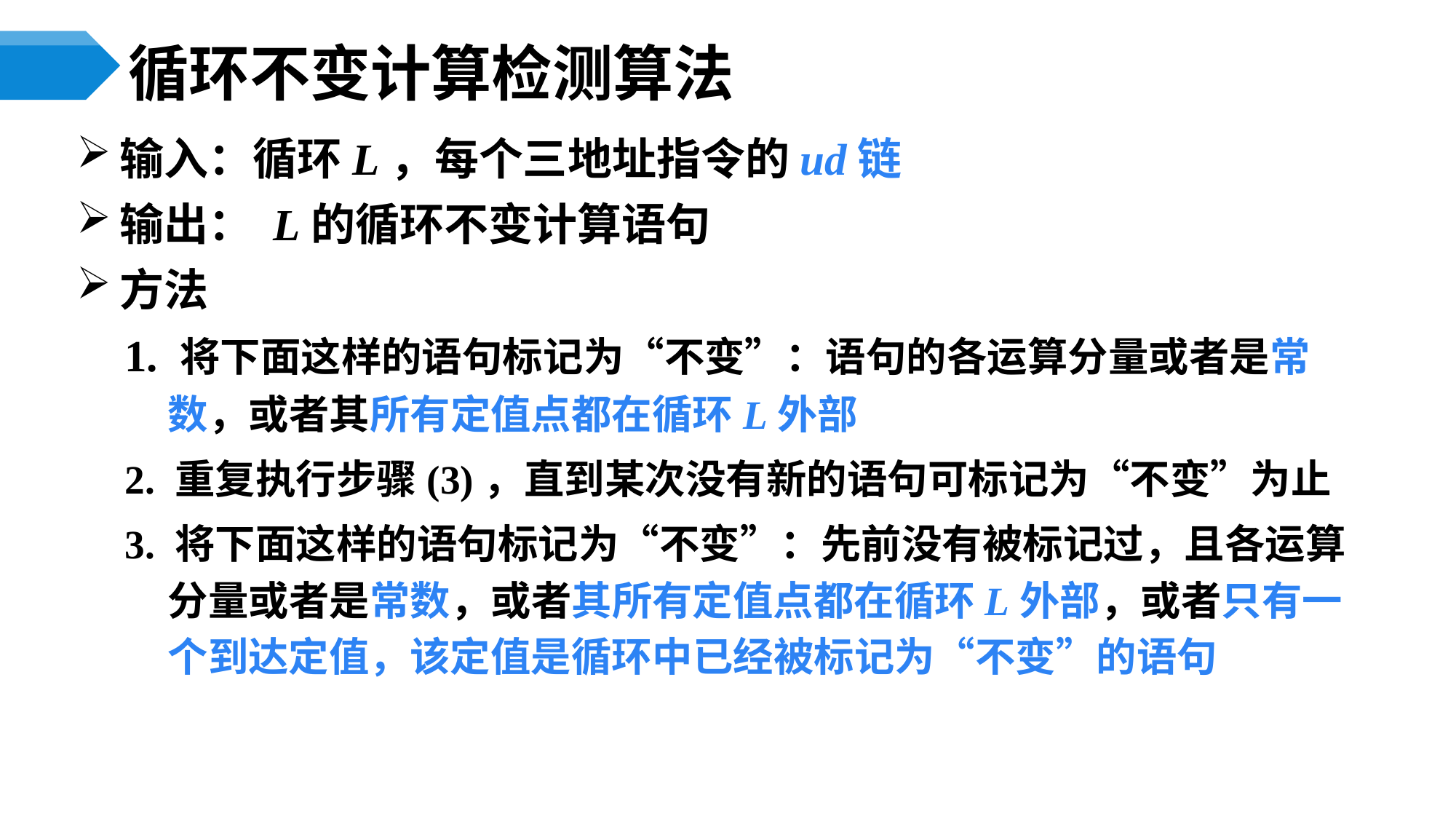

# 循环不变计算检测算法
输入：循环L，每个三地址指令的ud链
输出： L的循环不变计算语句
方法
1. 将下面这样的语句标记为“不变”：语句的各运算分量或者是常数，或者其所有定值点都在循环L外部
2. 重复执行步骤(3)，直到某次没有新的语句可标记为“不变”为止
3. 将下面这样的语句标记为“不变”：先前没有被标记过，且各运算分量或者是常数，或者其所有定值点都在循环L外部，或者只有一个到达定值，该定值是循环中已经被标记为“不变”的语句